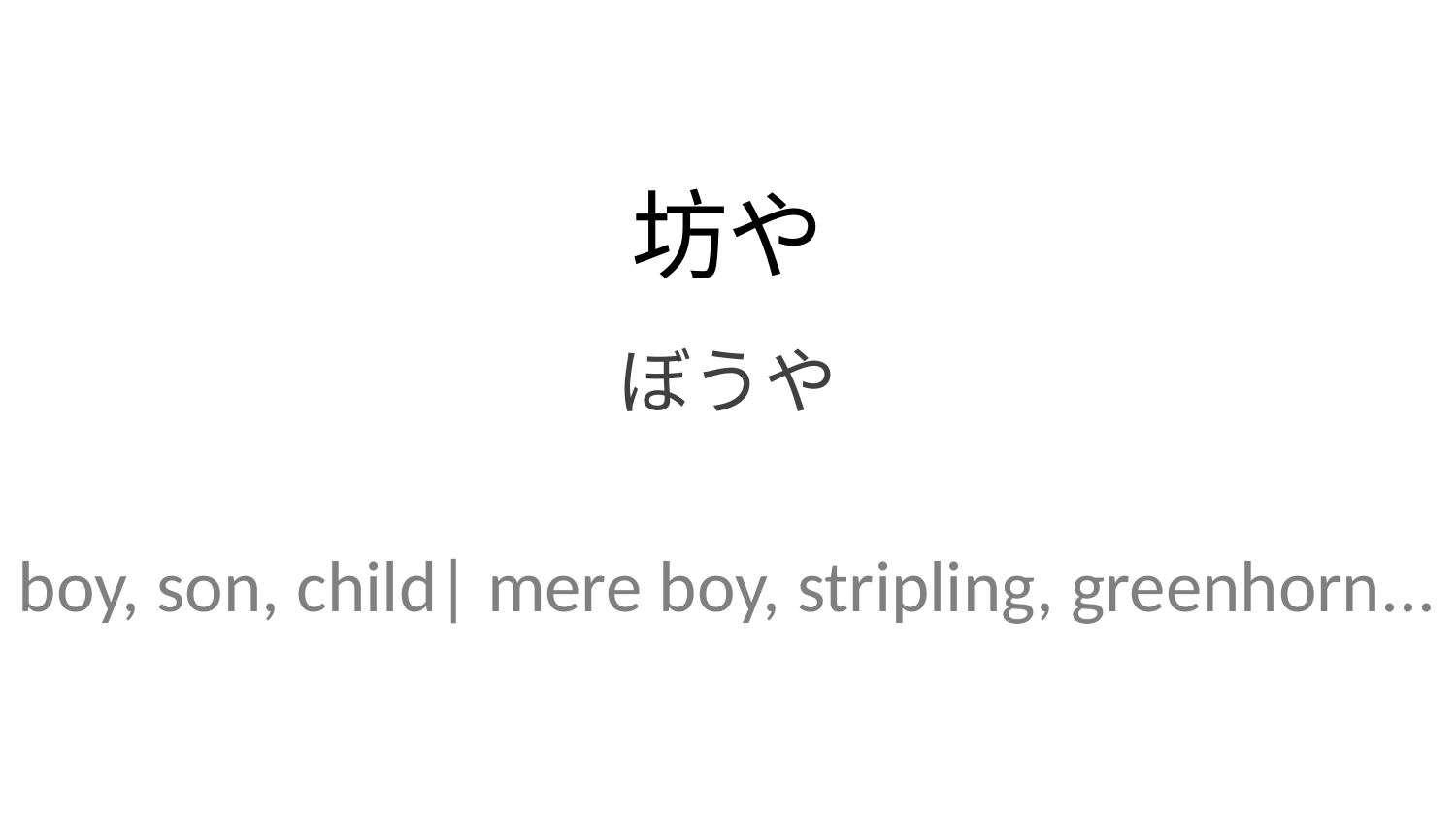

坊や

ぼうや
boy, son, child| mere boy, stripling, greenhorn...